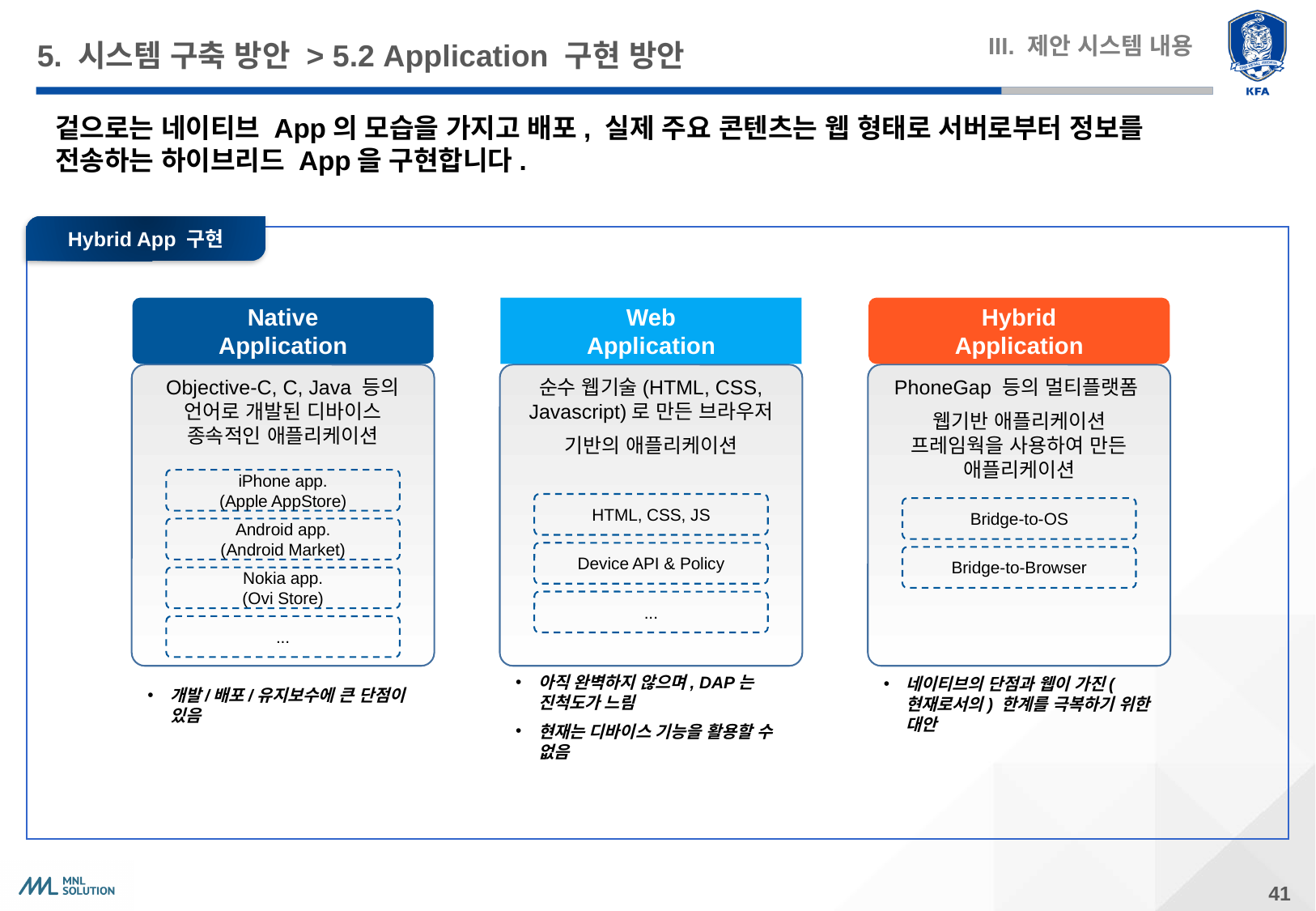

# 5. 시스템 구축 방안 > 5.2 Application 구현 방안
III. 제안 시스템 내용
겉으로는 네이티브 App의 모습을 가지고 배포, 실제 주요 콘텐츠는 웹 형태로 서버로부터 정보를
전송하는 하이브리드 App을 구현합니다.
Hybrid App 구현

Native
Application
Web
Application
Hybrid
Application
Objective-C, C, Java 등의 언어로 개발된 디바이스 종속적인 애플리케이션

개발/배포/유지보수에 큰 단점이 있음
순수 웹기술(HTML, CSS, Javascript)로 만든 브라우저
기반의 애플리케이션

아직 완벽하지 않으며, DAP는 진척도가 느림
현재는 디바이스 기능을 활용할 수 없음
PhoneGap 등의 멀티플랫폼
웹기반 애플리케이션 프레임웍을 사용하여 만든 애플리케이션

네이티브의 단점과 웹이 가진(현재로서의) 한계를 극복하기 위한 대안
iPhone app.
(Apple AppStore)
HTML, CSS, JS
Bridge-to-OS
Android app.
(Android Market)
Device API & Policy
Bridge-to-Browser
Nokia app.
(Ovi Store)
...
...